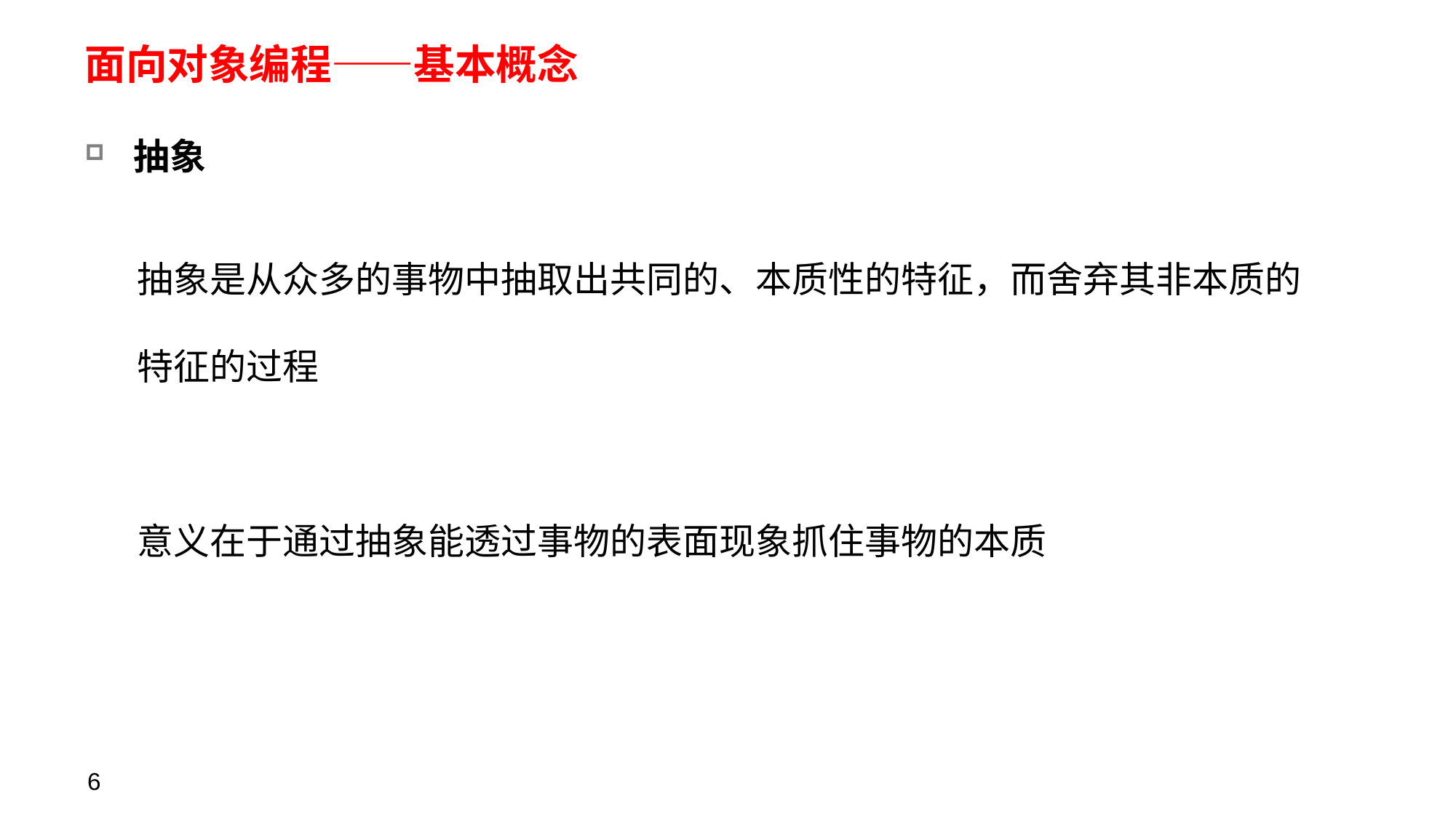

# 面向对象编程——基本概念
抽象
抽象是从众多的事物中抽取出共同的、本质性的特征，而舍弃其非本质的特征的过程

意义在于通过抽象能透过事物的表面现象抓住事物的本质
6